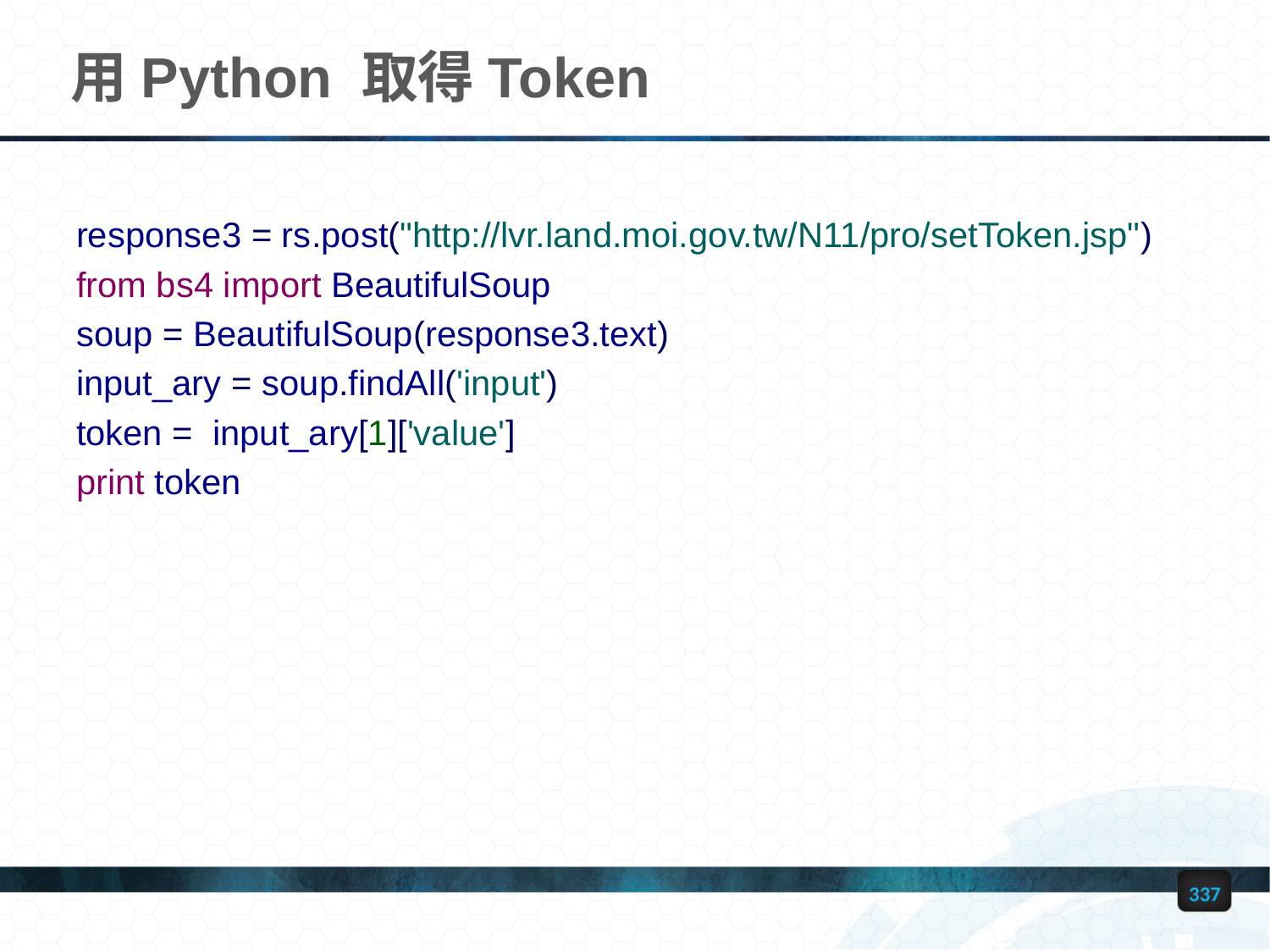

# 用Python 取得Token
response3 = rs.post("http://lvr.land.moi.gov.tw/N11/pro/setToken.jsp")
from bs4 import BeautifulSoup
soup = BeautifulSoup(response3.text)
input_ary = soup.findAll('input')
token =  input_ary[1]['value']
print token
337